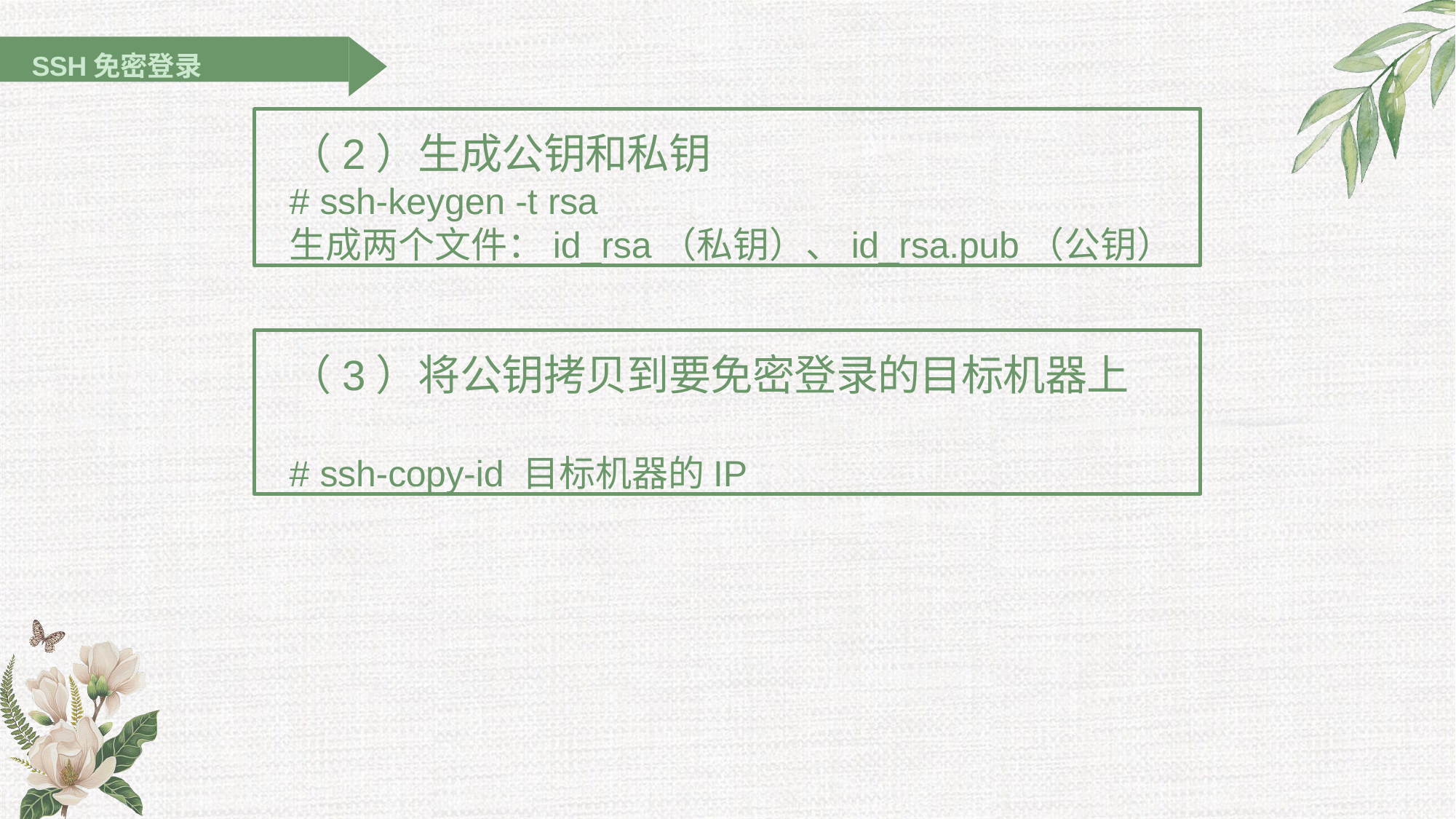

SSH免密登录
（2）生成公钥和私钥
# ssh-keygen -t rsa
生成两个文件：id_rsa（私钥）、id_rsa.pub（公钥）
（3）将公钥拷贝到要免密登录的目标机器上
# ssh-copy-id 目标机器的IP